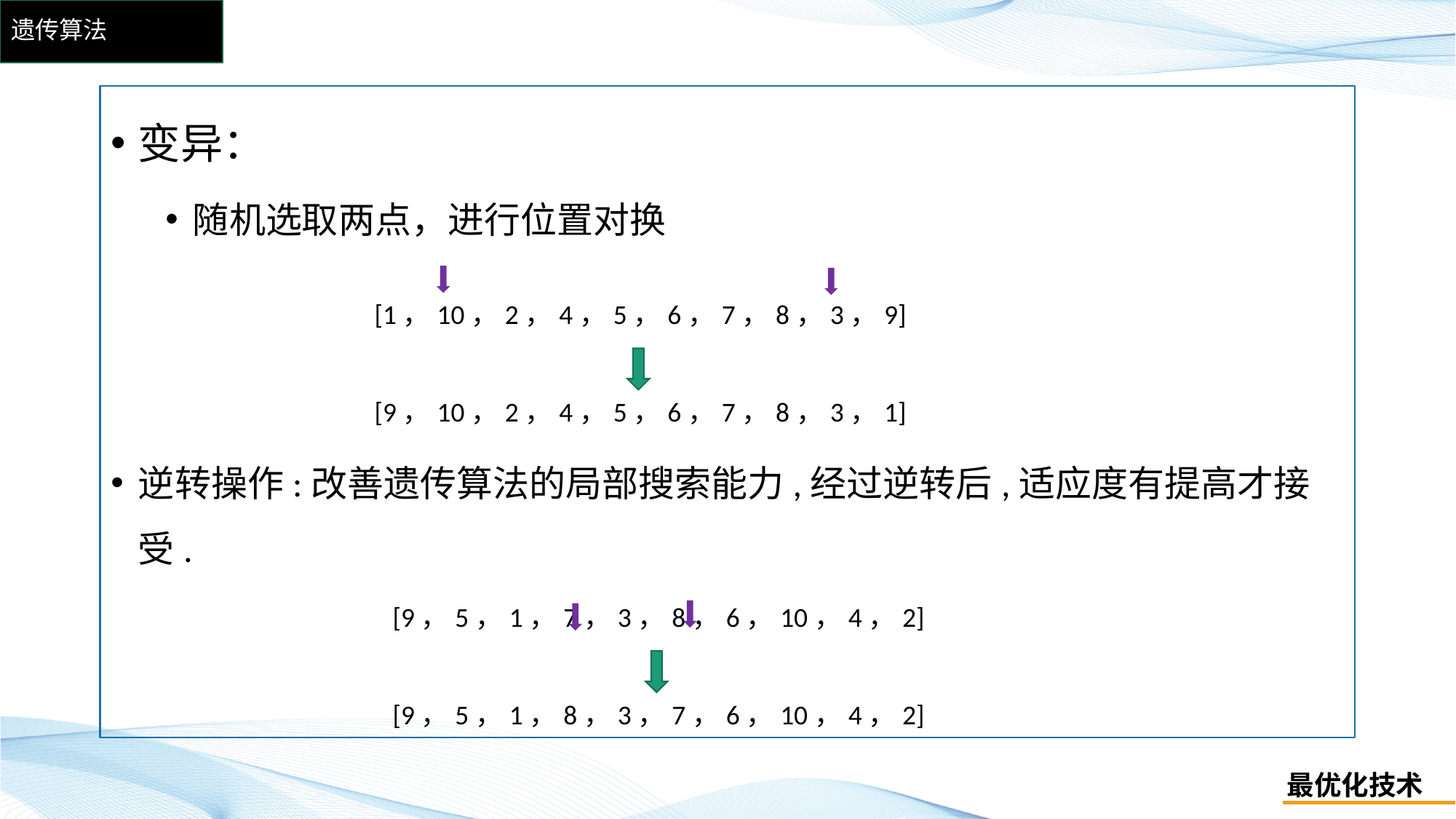

# 遗传算法
变异：
随机选取两点，进行位置对换

逆转操作:改善遗传算法的局部搜索能力,经过逆转后,适应度有提高才接受.

[1，10，2，4，5，6，7，8，3，9]

[9，10，2，4，5，6，7，8，3，1]
[9，5，1，7，3，8，6，10，4，2]

[9，5，1，8，3，7，6，10，4，2]